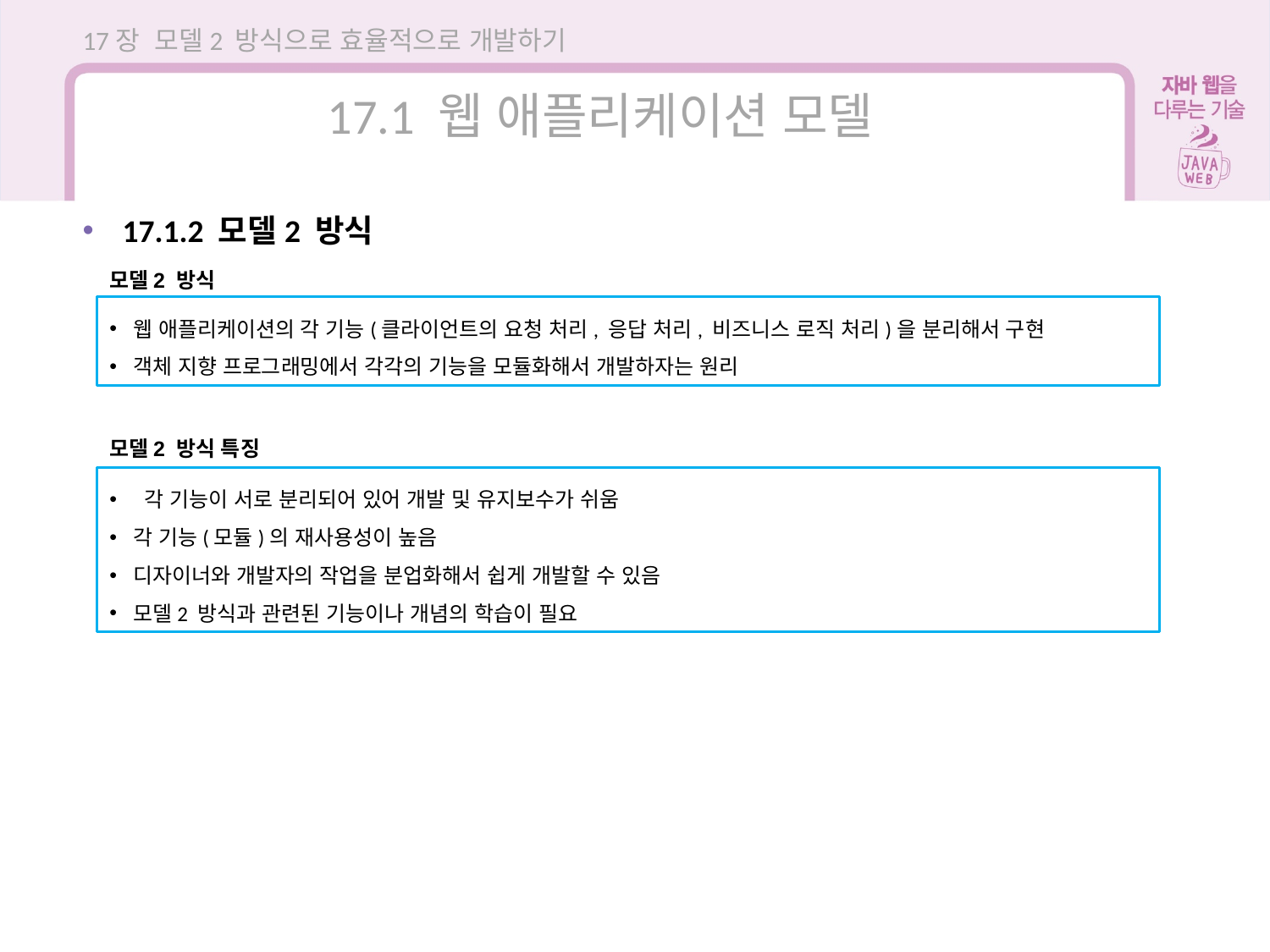

17장  모델2 방식으로 효율적으로 개발하기
17.1 웹 애플리케이션 모델
17.1.2 모델2 방식
모델2 방식
웹 애플리케이션의 각 기능(클라이언트의 요청 처리, 응답 처리, 비즈니스 로직 처리)을 분리해서 구현
객체 지향 프로그래밍에서 각각의 기능을 모듈화해서 개발하자는 원리
모델2 방식 특징
 각 기능이 서로 분리되어 있어 개발 및 유지보수가 쉬움
각 기능(모듈)의 재사용성이 높음
디자이너와 개발자의 작업을 분업화해서 쉽게 개발할 수 있음
모델2 방식과 관련된 기능이나 개념의 학습이 필요